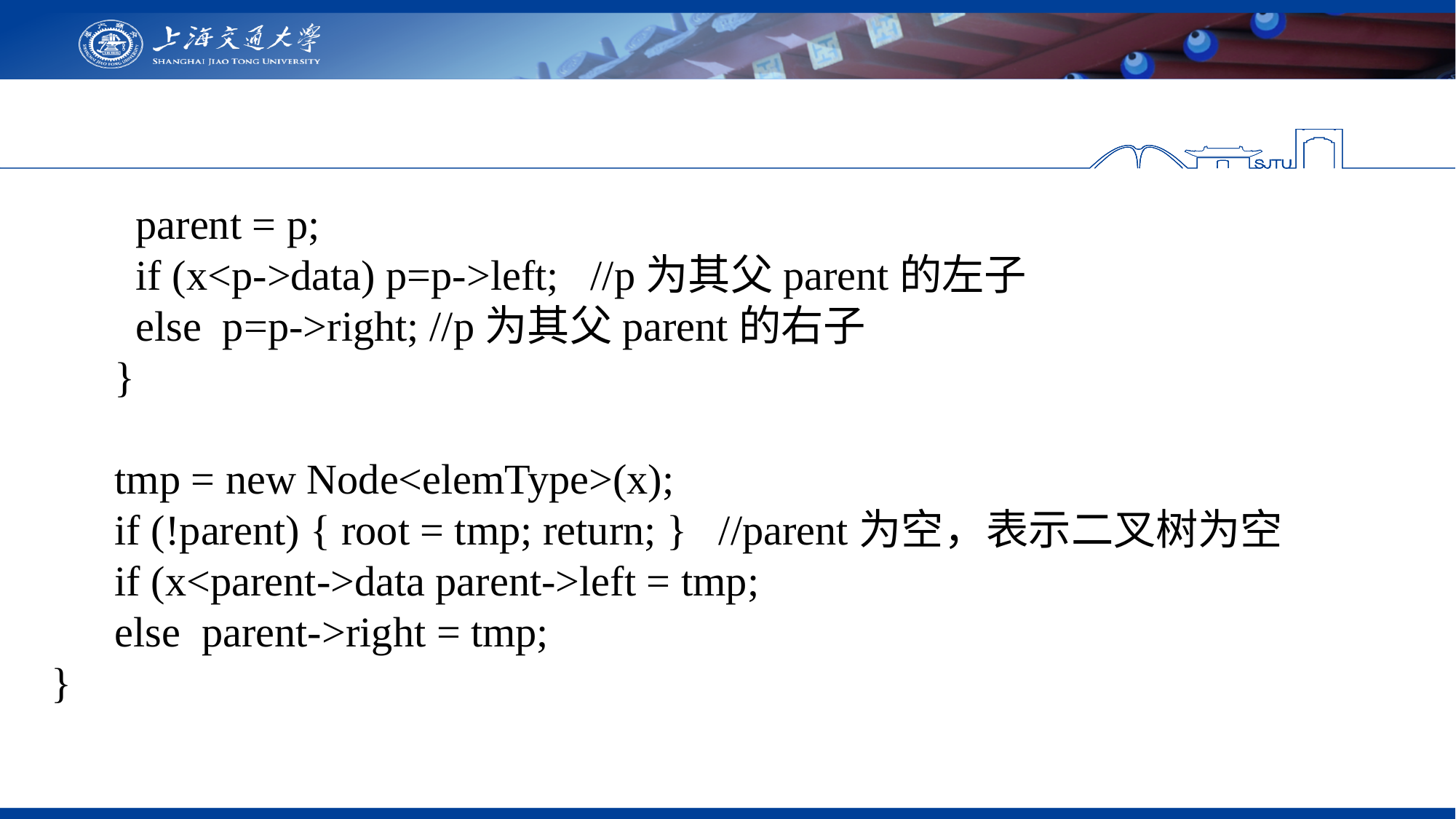

parent = p;
        if (x<p->data) p=p->left;   //p为其父parent的左子
        else  p=p->right; //p为其父parent的右子
      }

      tmp = new Node<elemType>(x);
      if (!parent) { root = tmp; return; }   //parent为空，表示二叉树为空
      if (x<parent->data parent->left = tmp;
      else  parent->right = tmp;
}